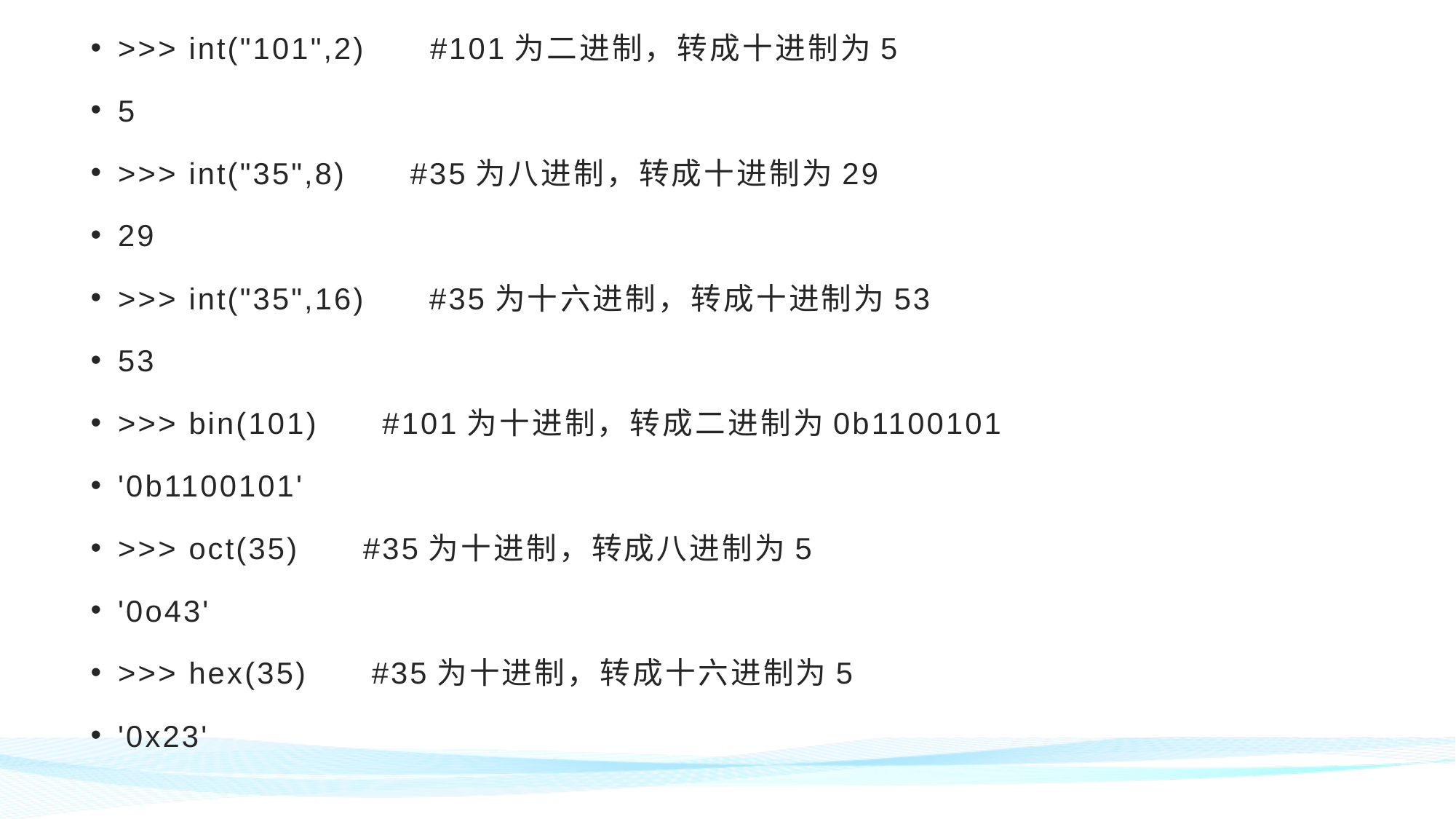

>>> int("101",2)      #101为二进制，转成十进制为5
5
>>> int("35",8)      #35为八进制，转成十进制为29
29
>>> int("35",16)      #35为十六进制，转成十进制为53
53
>>> bin(101)      #101为十进制，转成二进制为0b1100101
'0b1100101'
>>> oct(35)      #35为十进制，转成八进制为5
'0o43'
>>> hex(35)      #35为十进制，转成十六进制为5
'0x23'